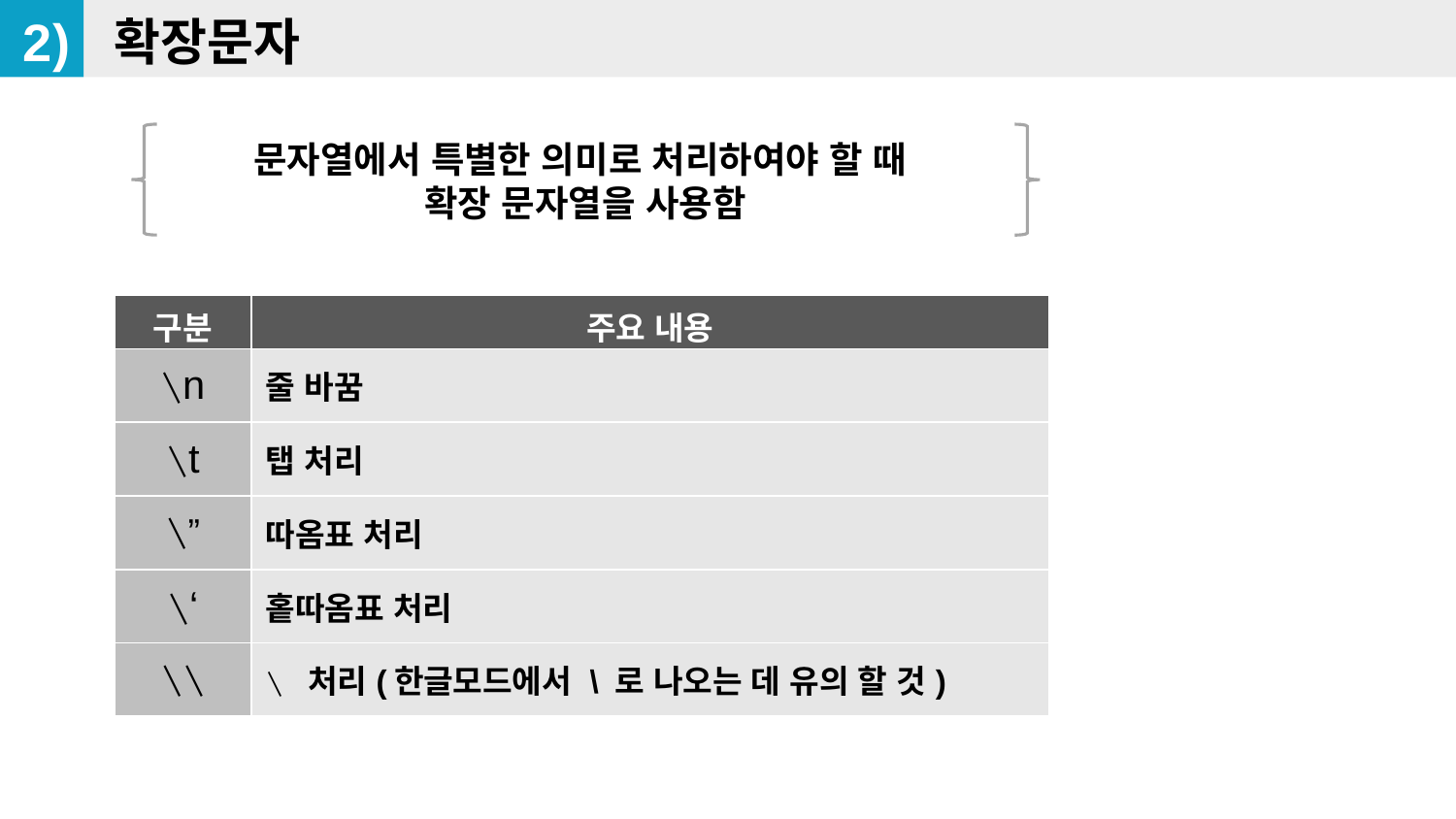

2)
확장문자

문자열에서 특별한 의미로 처리하여야 할 때
확장 문자열을 사용함
| 구분 | 주요 내용 |
| --- | --- |
| \n | 줄 바꿈 |
| \t | 탭 처리 |
| \” | 따옴표 처리 |
| \‘ | 홑따옴표 처리 |
| \\ | \ 처리(한글모드에서 \ 로 나오는 데 유의 할 것) |